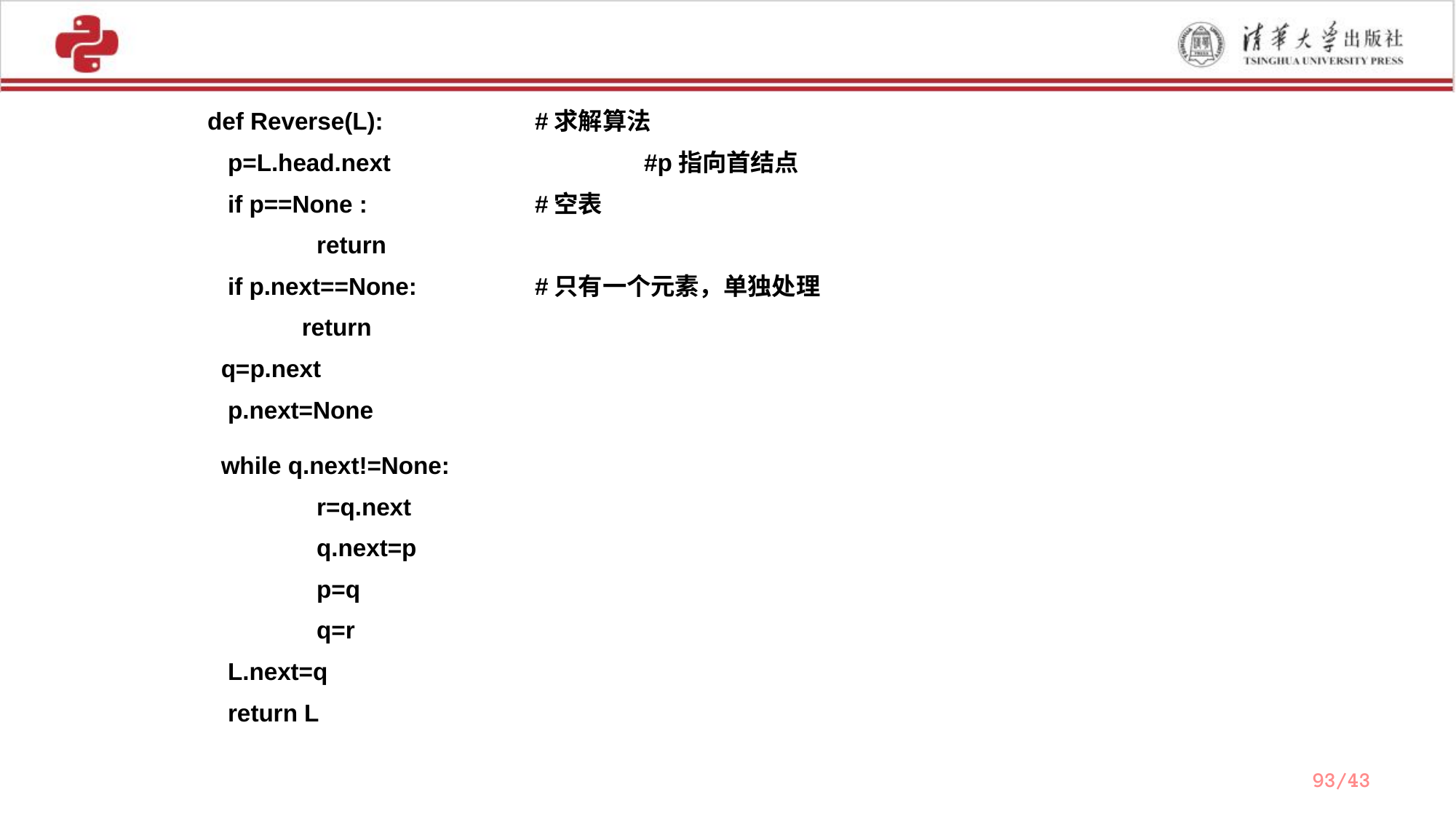

def Reverse(L):                 	#求解算法
   p=L.head.next			#p指向首结点
   if p==None :       		#空表
             	return
   if p.next==None:		#只有一个元素，单独处理
              return
  q=p.next
   p.next=None
  while q.next!=None:
    	r=q.next
	q.next=p
	p=q
    	q=r
   L.next=q
   return L
93/43